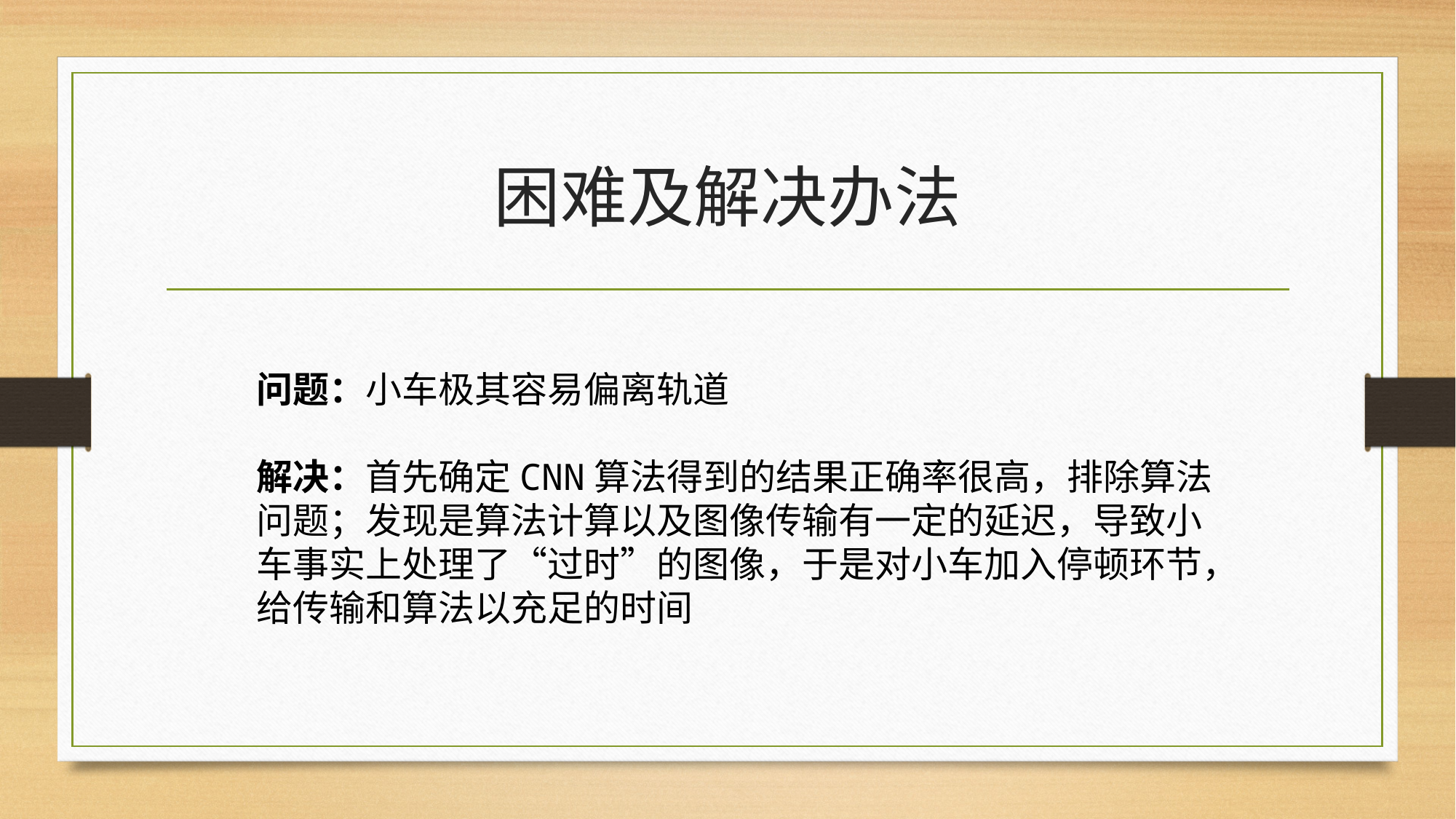

# 困难及解决办法
问题：小车极其容易偏离轨道

解决：首先确定CNN算法得到的结果正确率很高，排除算法问题；发现是算法计算以及图像传输有一定的延迟，导致小车事实上处理了“过时”的图像，于是对小车加入停顿环节，给传输和算法以充足的时间